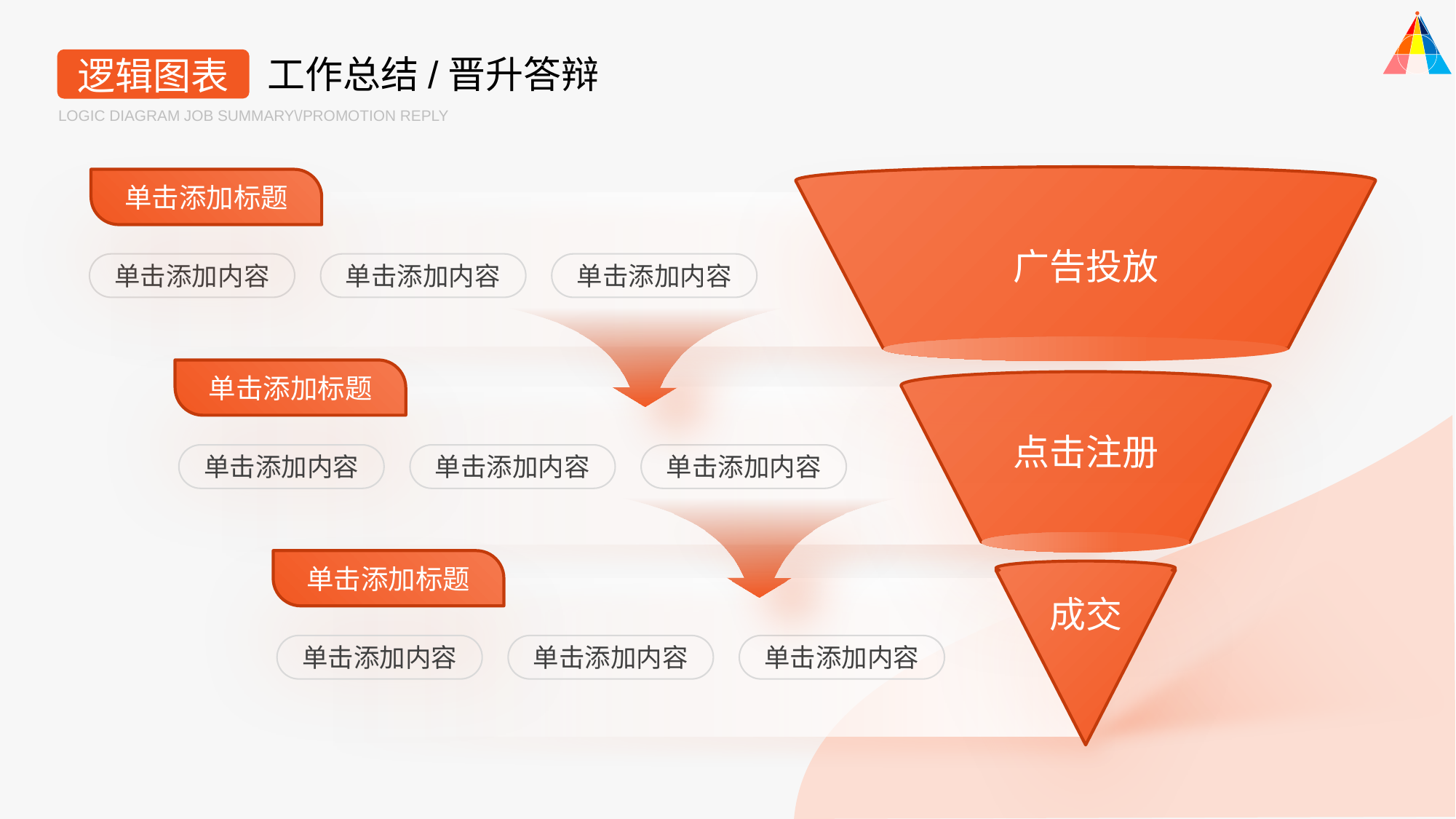

工作总结/晋升答辩

逻辑图表
LOGIC DIAGRAM JOB SUMMARY\/PROMOTION REPLY

单击添加标题

广告投放
单击添加内容
单击添加内容
单击添加内容

单击添加标题

点击注册
单击添加内容
单击添加内容
单击添加内容

单击添加标题

成交
单击添加内容
单击添加内容
单击添加内容